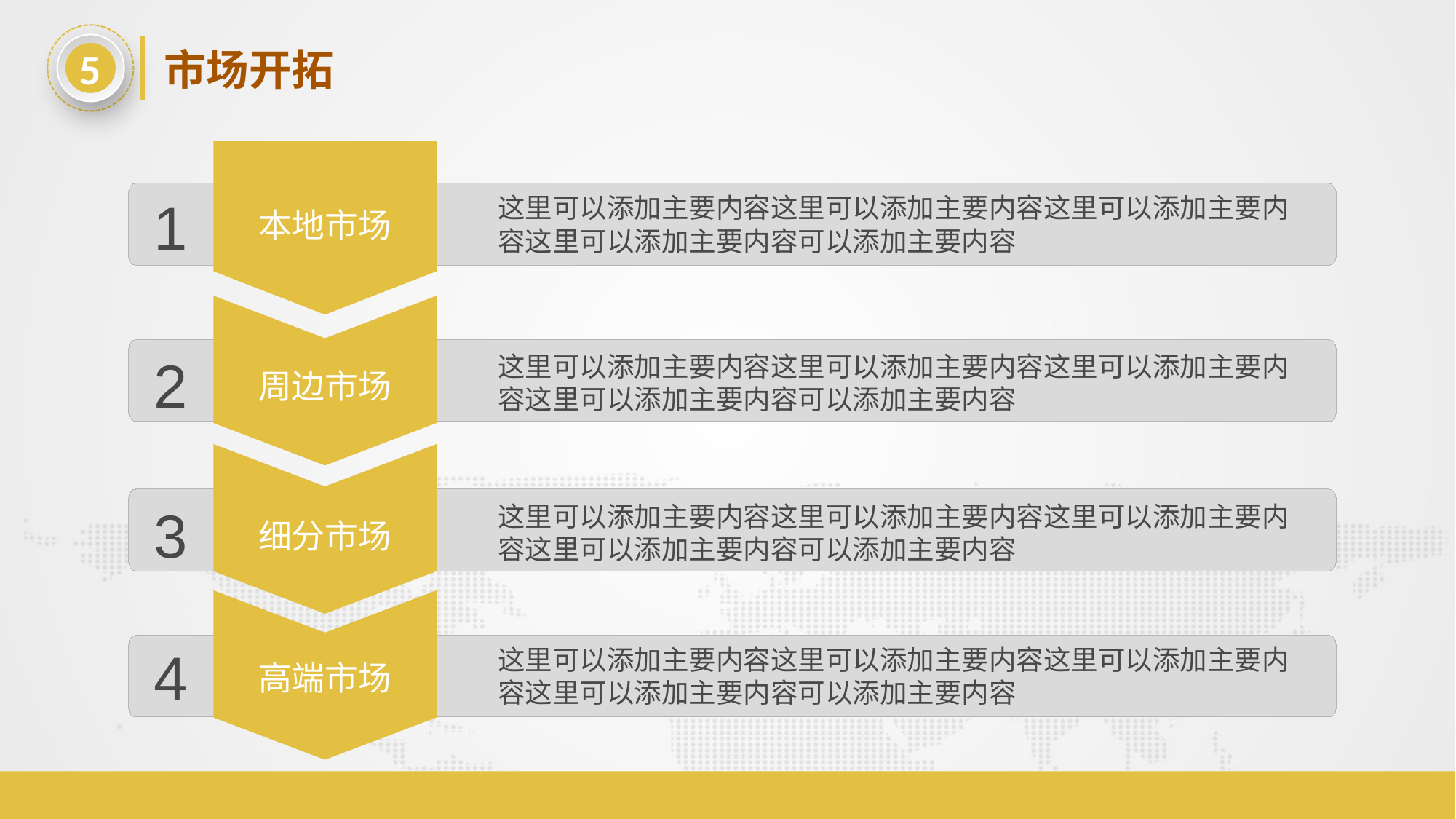

5

市场开拓

1
这里可以添加主要内容这里可以添加主要内容这里可以添加主要内容这里可以添加主要内容可以添加主要内容
本地市场

2
这里可以添加主要内容这里可以添加主要内容这里可以添加主要内容这里可以添加主要内容可以添加主要内容
周边市场

3
这里可以添加主要内容这里可以添加主要内容这里可以添加主要内容这里可以添加主要内容可以添加主要内容
细分市场

4

这里可以添加主要内容这里可以添加主要内容这里可以添加主要内容这里可以添加主要内容可以添加主要内容
高端市场